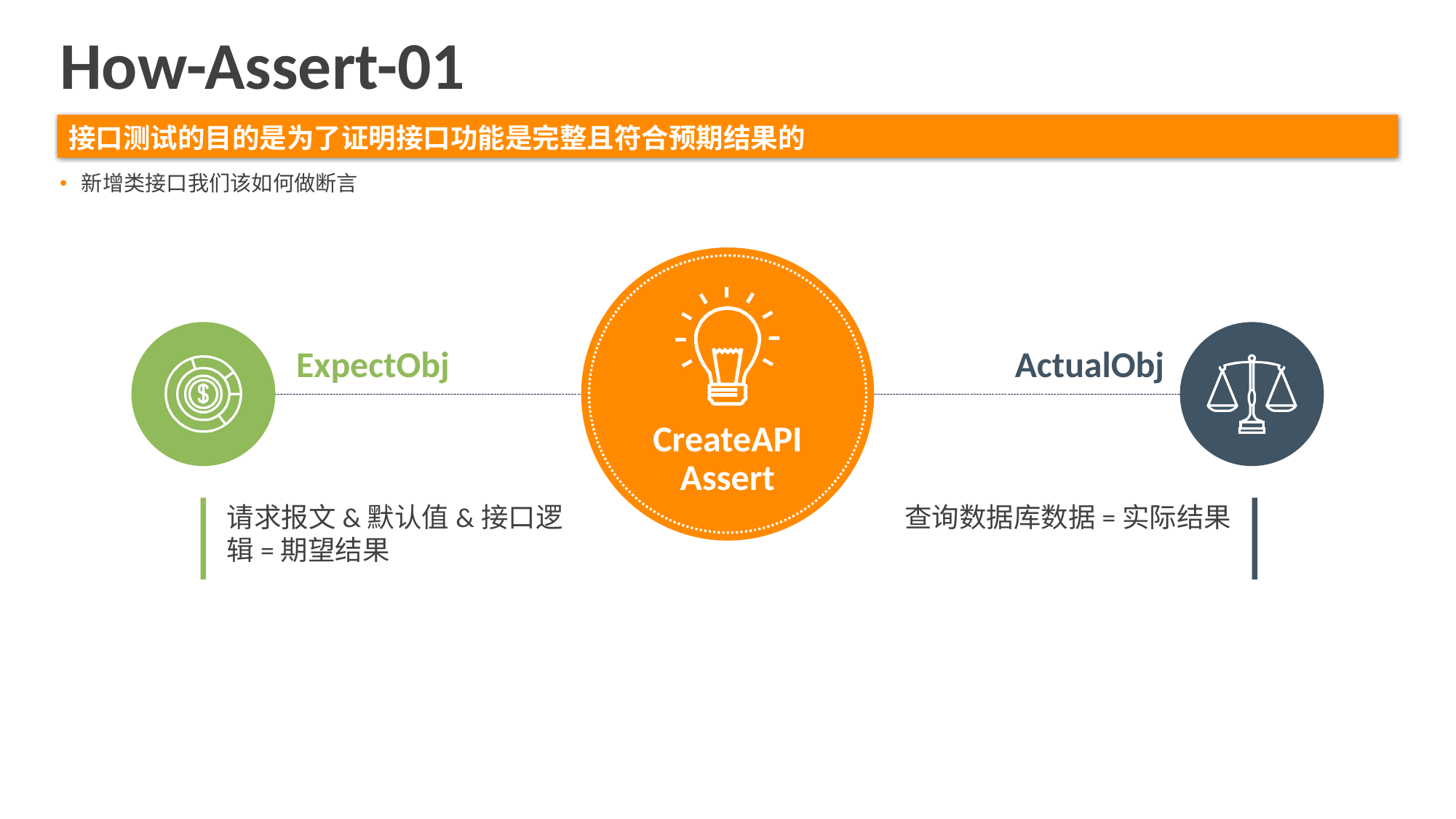

How-Assert-01

接口测试的目的是为了证明接口功能是完整且符合预期结果的
新增类接口我们该如何做断言

CreateAPI
Assert

ExpectObj
ActualObj

请求报文&默认值&接口逻辑=期望结果

查询数据库数据=实际结果